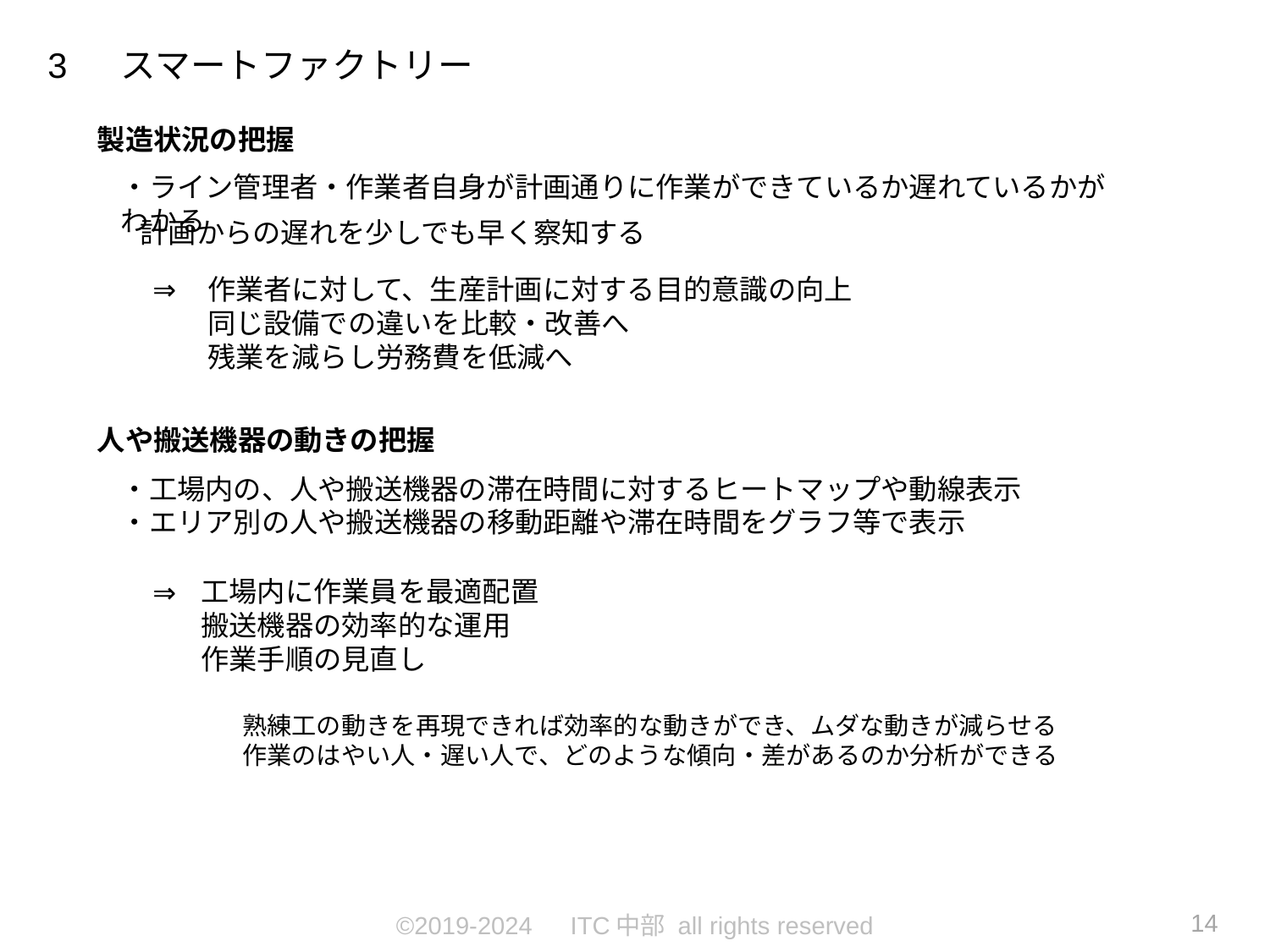

3 　スマートファクトリー
製造状況の把握
・ライン管理者・作業者自身が計画通りに作業ができているか遅れているかがわかる
  計画からの遅れを少しでも早く察知する
作業者に対して、生産計画に対する目的意識の向上
同じ設備での違いを比較・改善へ
残業を減らし労務費を低減へ
⇒
人や搬送機器の動きの把握
・工場内の、人や搬送機器の滞在時間に対するヒートマップや動線表示
・エリア別の人や搬送機器の移動距離や滞在時間をグラフ等で表示
工場内に作業員を最適配置
搬送機器の効率的な運用
作業手順の見直し
⇒
熟練工の動きを再現できれば効率的な動きができ、ムダな動きが減らせる
作業のはやい人・遅い人で、どのような傾向・差があるのか分析ができる